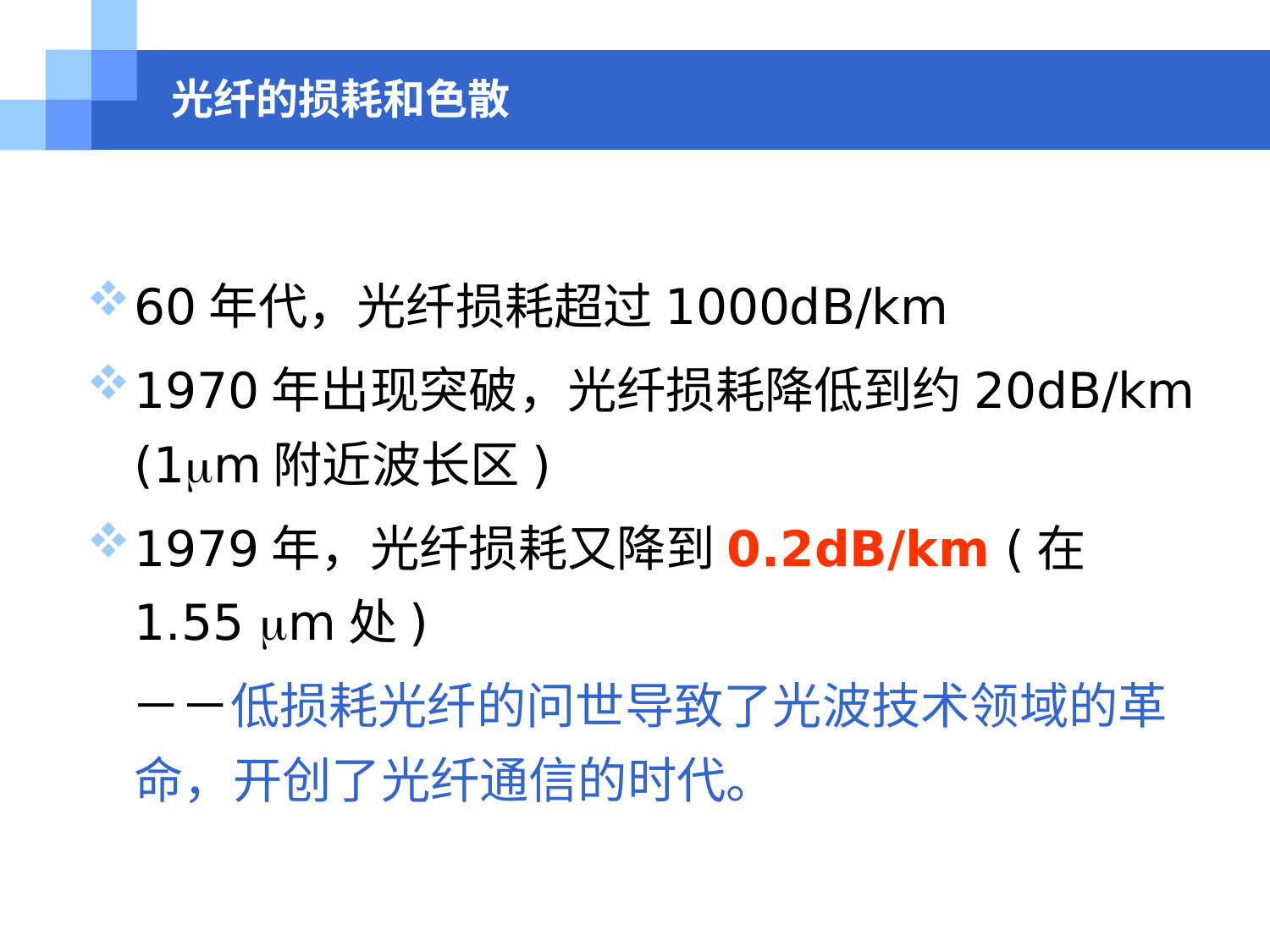

光纤的损耗和色散
60年代，光纤损耗超过1000dB/km
1970年出现突破，光纤损耗降低到约20dB/km (1μm附近波长区)
1979年，光纤损耗又降到0.2dB/km (在1.55 μm处)
   －－低损耗光纤的问世导致了光波技术领域的革命，开创了光纤通信的时代。